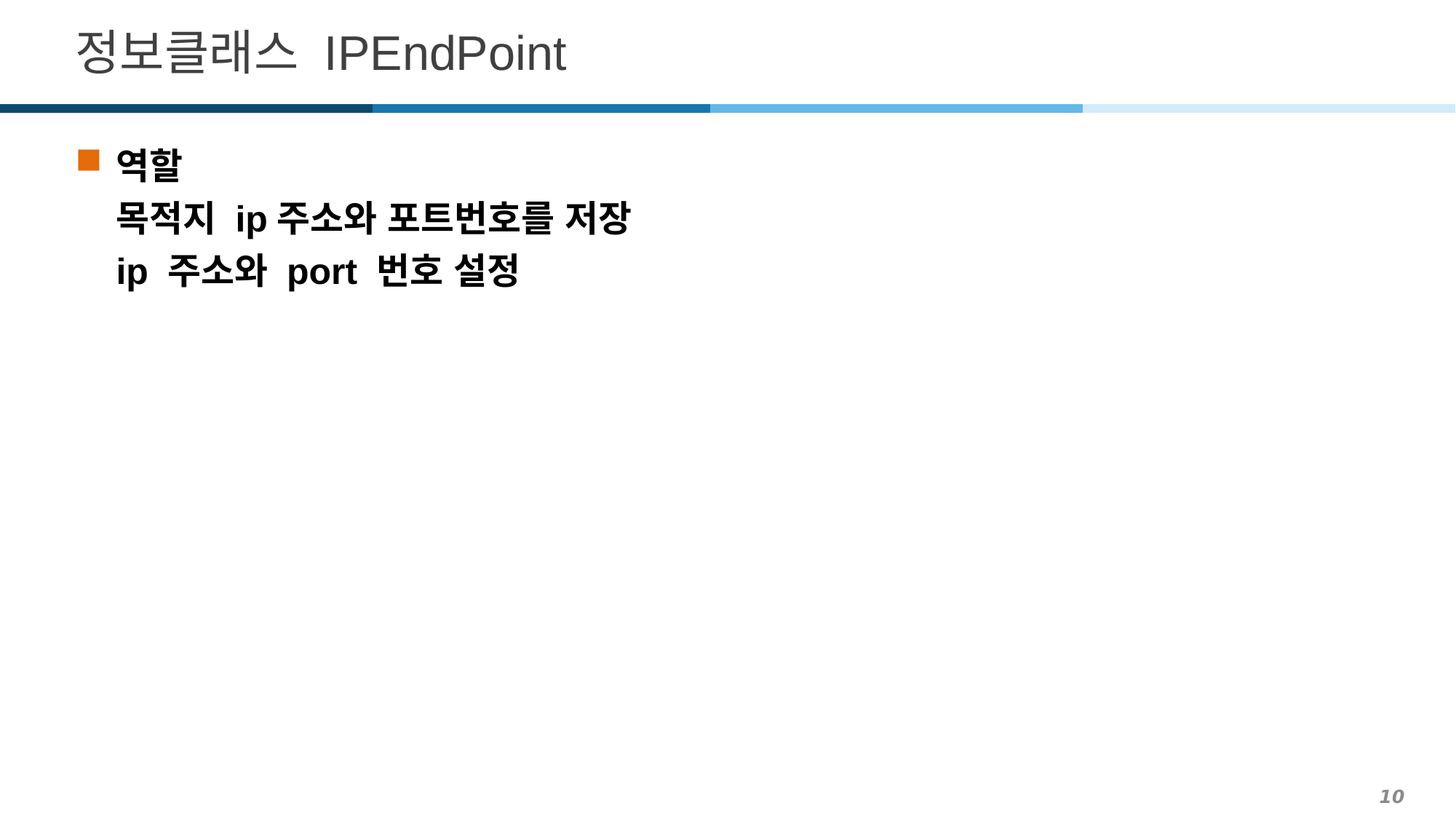

# 정보클래스 IPEndPoint
역할
목적지 ip주소와 포트번호를 저장
ip 주소와 port 번호 설정